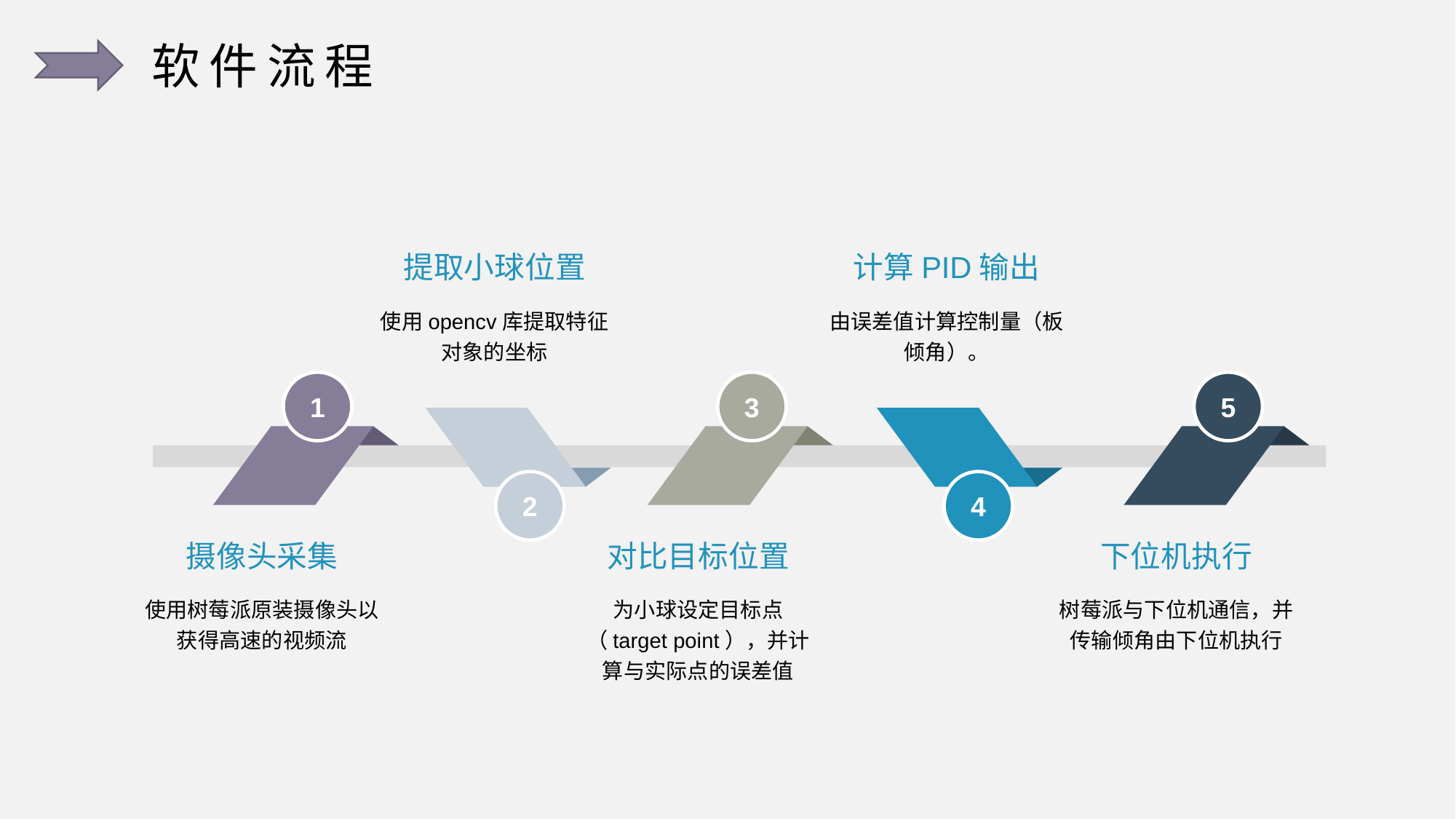

软件流程

提取小球位置
使用opencv库提取特征对象的坐标
计算PID输出
由误差值计算控制量（板倾角）。
1
3
5

2
4
摄像头采集
使用树莓派原装摄像头以获得高速的视频流
对比目标位置
为小球设定目标点（target point），并计算与实际点的误差值
下位机执行
树莓派与下位机通信，并传输倾角由下位机执行